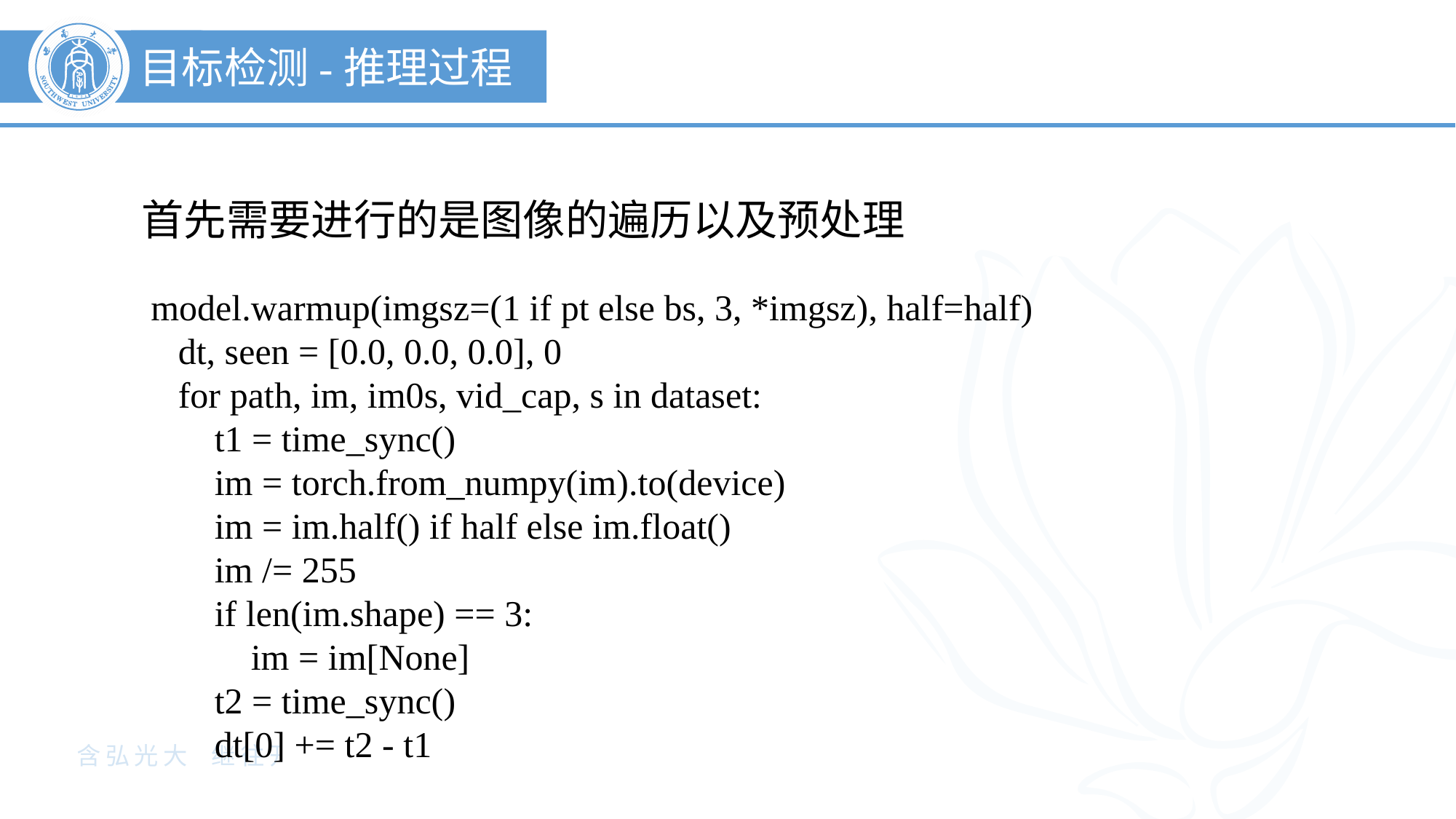

目标检测-推理过程
首先需要进行的是图像的遍历以及预处理
 model.warmup(imgsz=(1 if pt else bs, 3, *imgsz), half=half)
    dt, seen = [0.0, 0.0, 0.0], 0
    for path, im, im0s, vid_cap, s in dataset:
        t1 = time_sync()
        im = torch.from_numpy(im).to(device)
        im = im.half() if half else im.float()
        im /= 255
        if len(im.shape) == 3:
            im = im[None]
        t2 = time_sync()
        dt[0] += t2 - t1